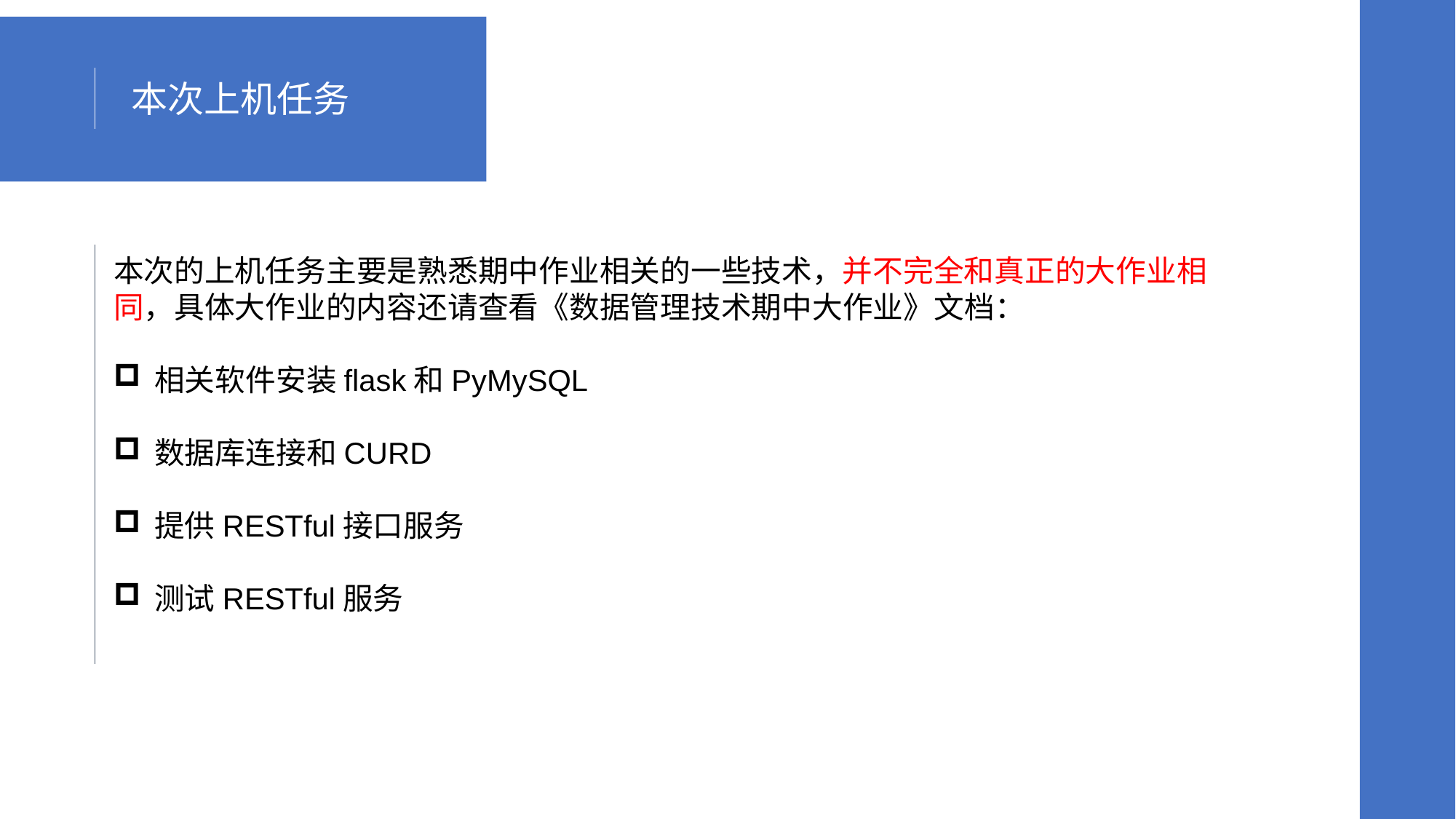

本次上机任务
本次的上机任务主要是熟悉期中作业相关的一些技术，并不完全和真正的大作业相同，具体大作业的内容还请查看《数据管理技术期中大作业》文档：

相关软件安装flask和PyMySQL

数据库连接和CURD

提供RESTful接口服务

测试RESTful服务